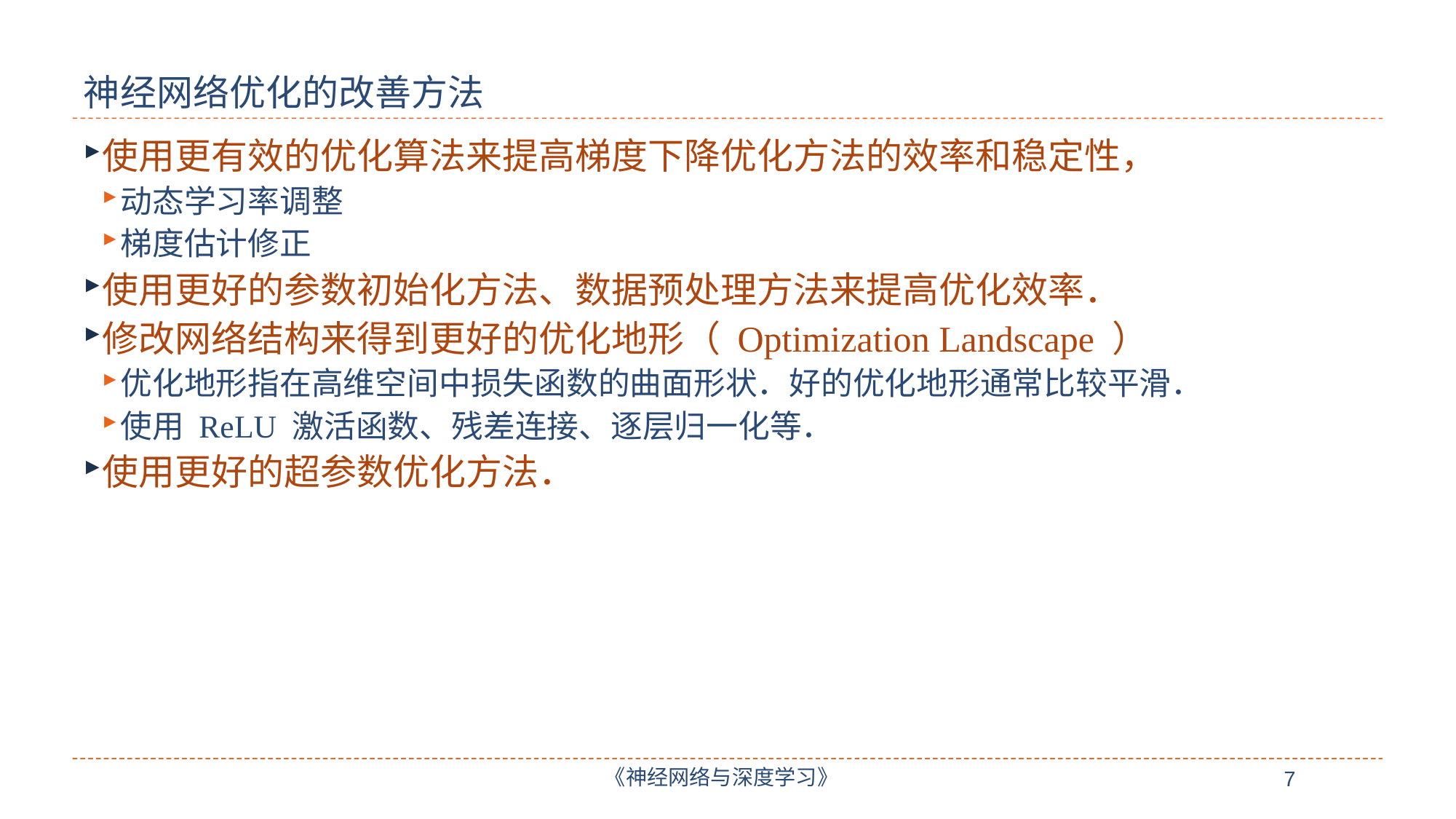

# 神经网络优化的改善方法
使用更有效的优化算法来提高梯度下降优化方法的效率和稳定性，
动态学习率调整
梯度估计修正
使用更好的参数初始化方法、数据预处理方法来提高优化效率．
修改网络结构来得到更好的优化地形（ Optimization Landscape ）
优化地形指在高维空间中损失函数的曲面形状．好的优化地形通常比较平滑．
使用 ReLU 激活函数、残差连接、逐层归一化等．
使用更好的超参数优化方法．